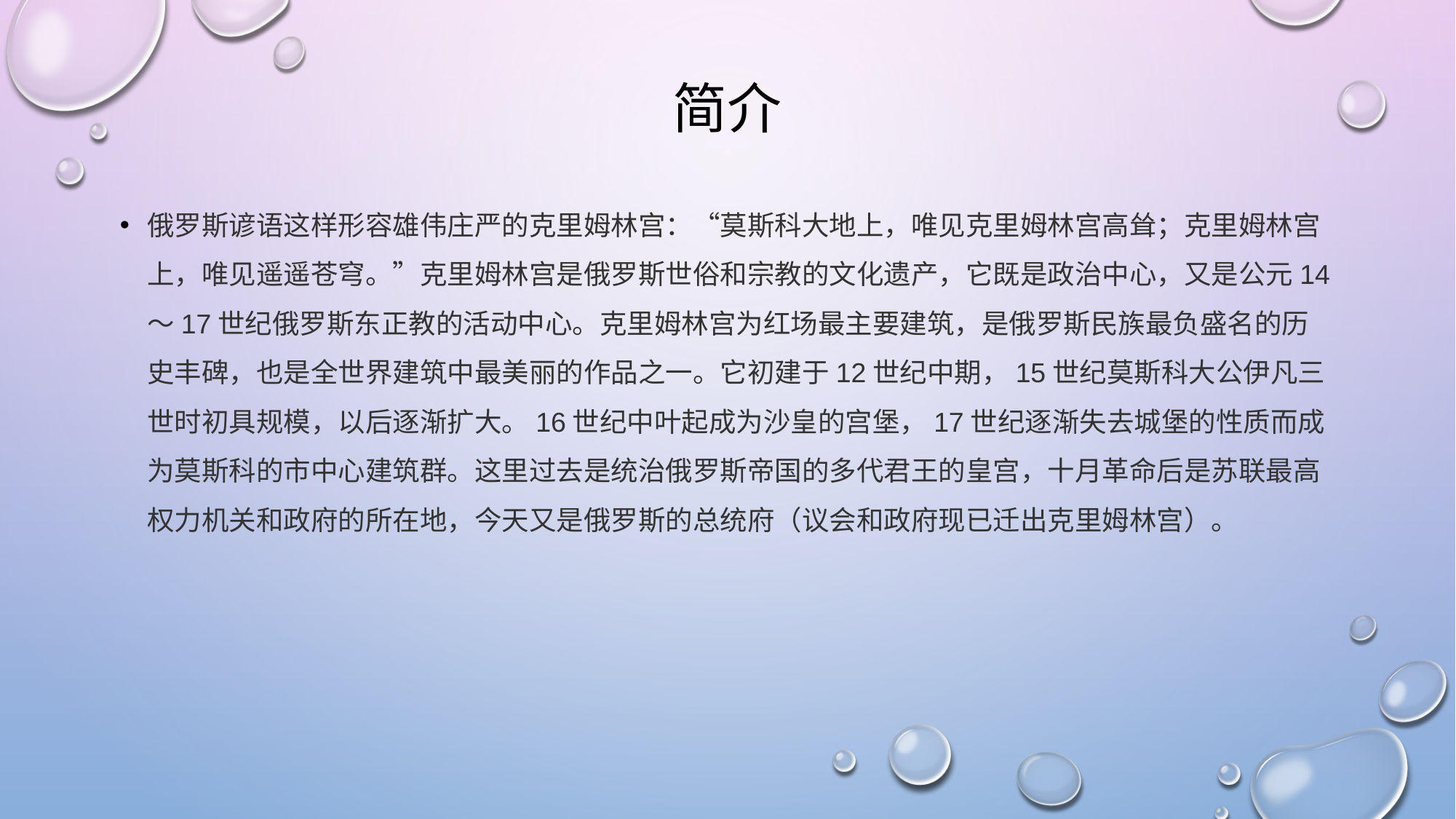

# 简介
俄罗斯谚语这样形容雄伟庄严的克里姆林宫：“莫斯科大地上，唯见克里姆林宫高耸；克里姆林宫上，唯见遥遥苍穹。”克里姆林宫是俄罗斯世俗和宗教的文化遗产，它既是政治中心，又是公元14～17世纪俄罗斯东正教的活动中心。克里姆林宫为红场最主要建筑，是俄罗斯民族最负盛名的历史丰碑，也是全世界建筑中最美丽的作品之一。它初建于12世纪中期，15世纪莫斯科大公伊凡三世时初具规模，以后逐渐扩大。16世纪中叶起成为沙皇的宫堡，17世纪逐渐失去城堡的性质而成为莫斯科的市中心建筑群。这里过去是统治俄罗斯帝国的多代君王的皇宫，十月革命后是苏联最高权力机关和政府的所在地，今天又是俄罗斯的总统府（议会和政府现已迁出克里姆林宫）。